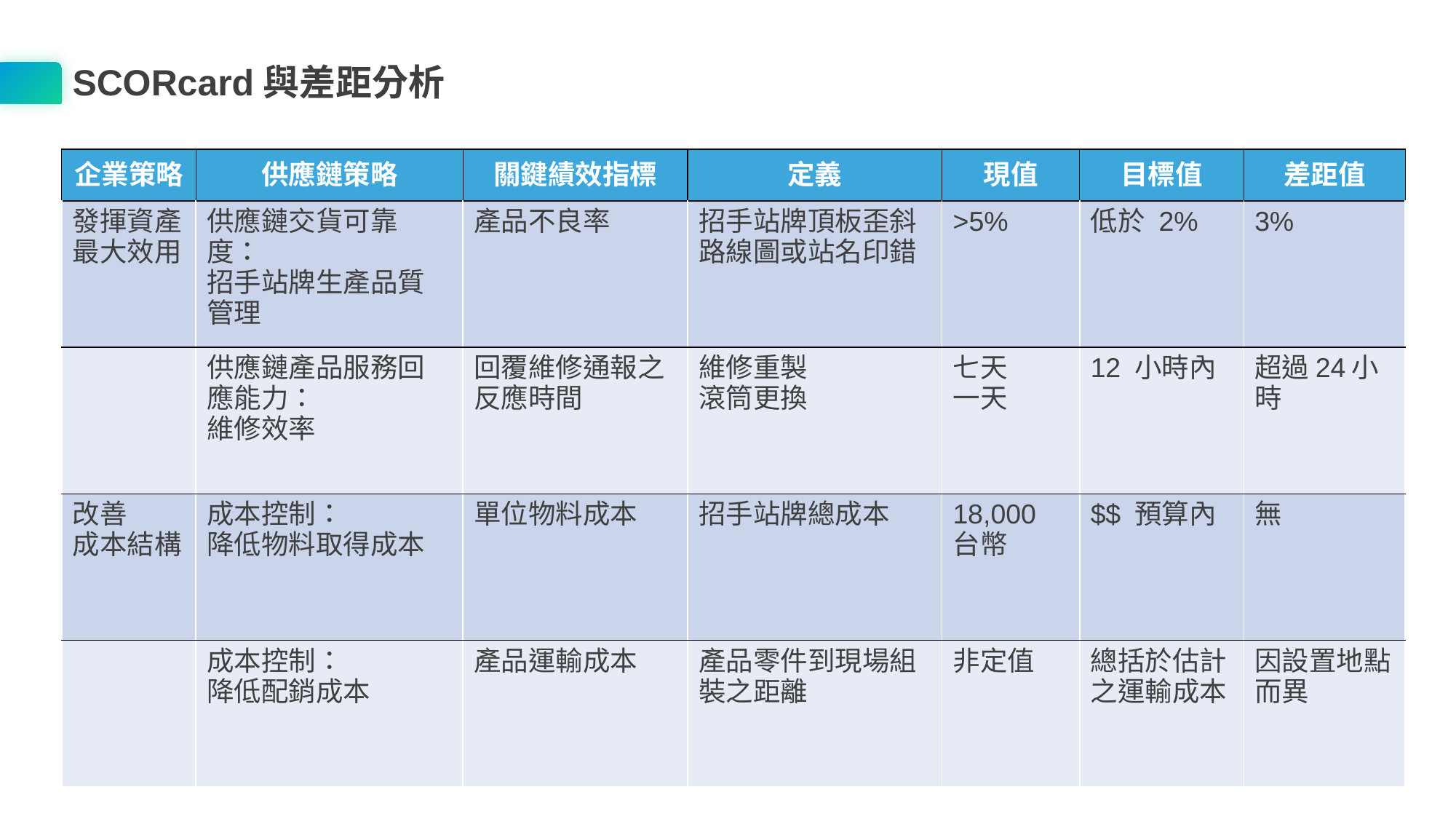

SCORcard與差距分析
| 企業策略 | 供應鏈策略 | 關鍵績效指標 | 定義 | 現值 | 目標值 | 差距值 |
| --- | --- | --- | --- | --- | --- | --- |
| 發揮資產 最大效用 | 供應鏈交貨可靠度： 招手站牌生產品質管理 | 產品不良率 | 招手站牌頂板歪斜 路線圖或站名印錯 | >5% | 低於 2% | 3% |
|  | 供應鏈產品服務回應能力： 維修效率 | 回覆維修通報之 反應時間 | 維修重製 滾筒更換 | 七天 一天 | 12 小時內 | 超過24小時 |
| 改善 成本結構 | 成本控制： 降低物料取得成本 | 單位物料成本 | 招手站牌總成本 | 18,000 台幣 | $$ 預算內 | 無 |
|  | 成本控制： 降低配銷成本 | 產品運輸成本 | 產品零件到現場組裝之距離 | 非定值 | 總括於估計之運輸成本 | 因設置地點而異 |